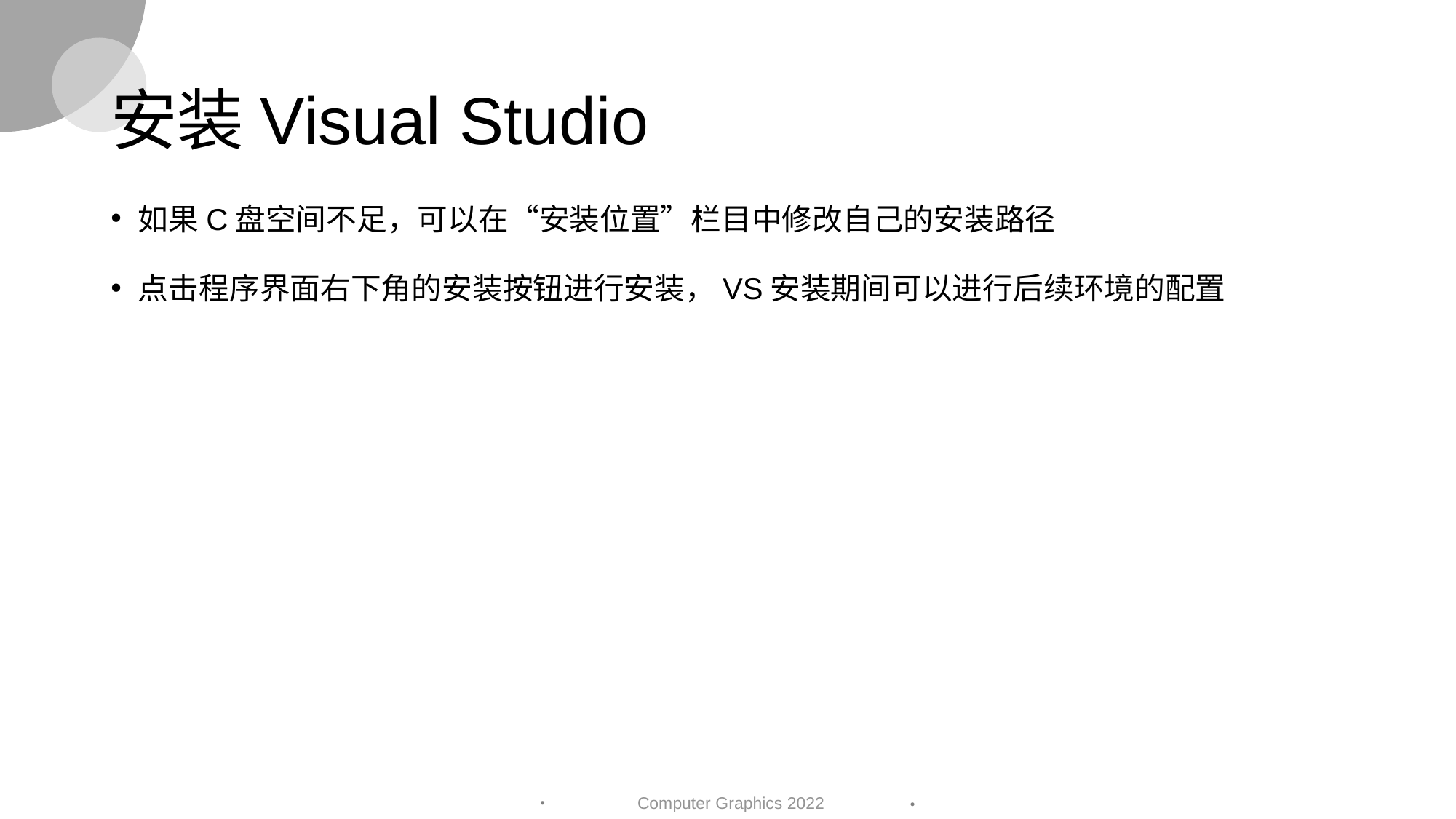

# 安装Visual Studio
如果C盘空间不足，可以在“安装位置”栏目中修改自己的安装路径
点击程序界面右下角的安装按钮进行安装，VS安装期间可以进行后续环境的配置